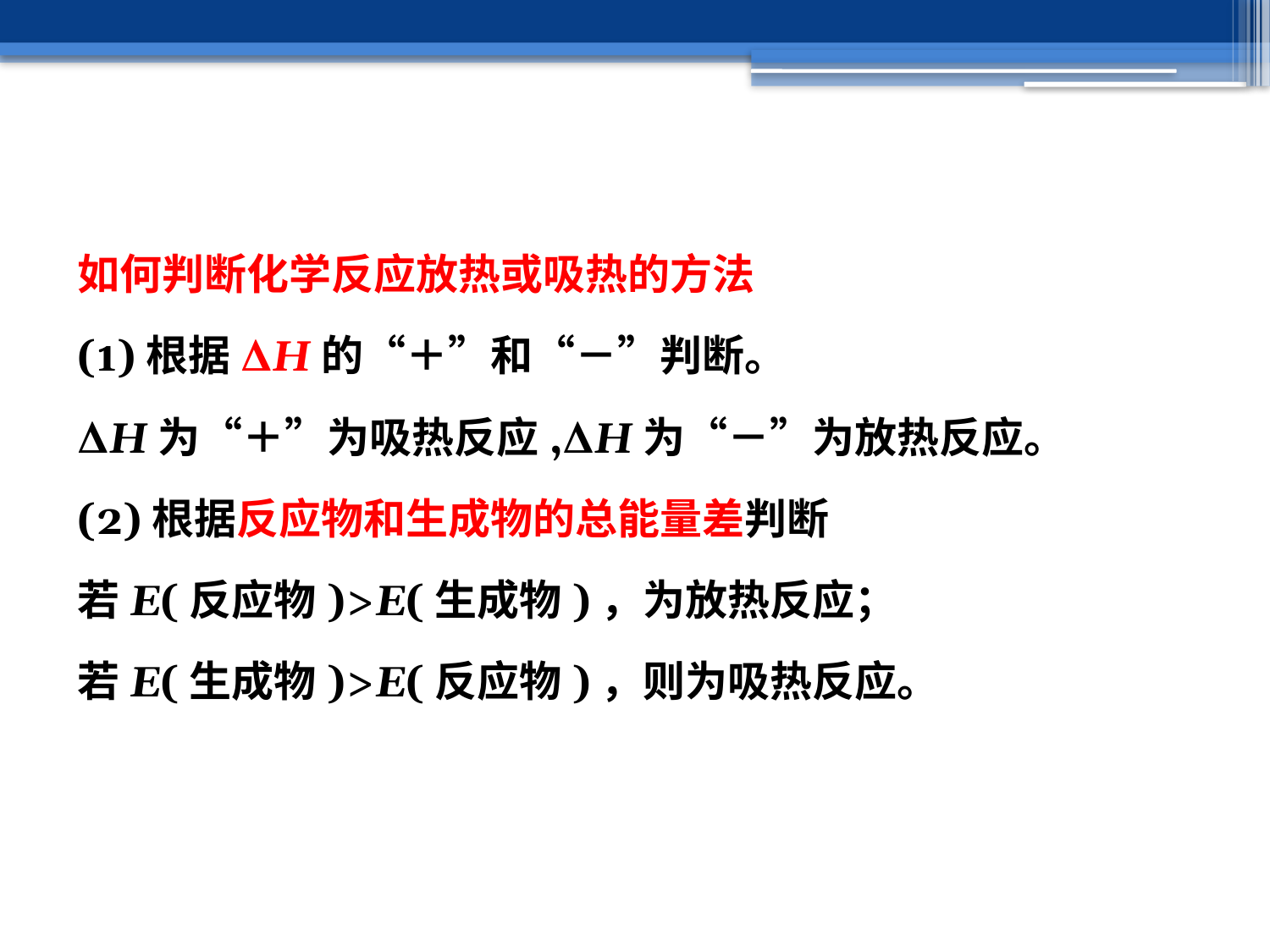

如何判断化学反应放热或吸热的方法
(1)根据ΔH的“＋”和“－”判断。
ΔH为“＋”为吸热反应,ΔH为“－”为放热反应。
(2)根据反应物和生成物的总能量差判断
若E(反应物)>E(生成物)，为放热反应；
若E(生成物)>E(反应物)，则为吸热反应。